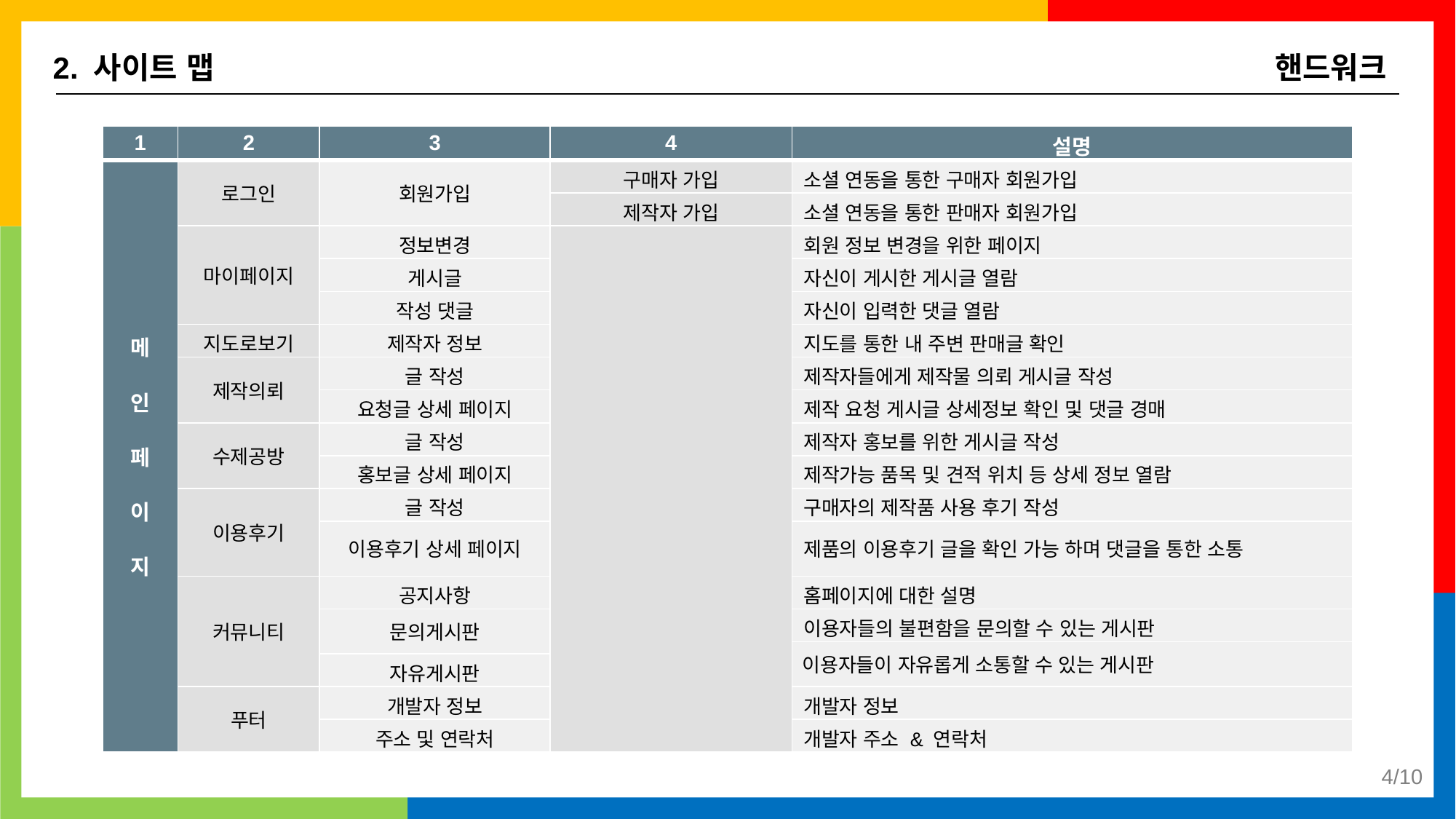

2. 사이트 맵
핸드워크
| 1 | 2 | 3 | 4 | 설명 |
| --- | --- | --- | --- | --- |
| 메 인 페 이 지 | 로그인 | 회원가입 | 구매자 가입 | 소셜 연동을 통한 구매자 회원가입 |
|  |  |  | 제작자 가입 | 소셜 연동을 통한 판매자 회원가입 |
|  | 마이페이지 | 정보변경 |  | 회원 정보 변경을 위한 페이지 |
|  |  | 게시글 |  | 자신이 게시한 게시글 열람 |
|  |  | 작성 댓글 |  | 자신이 입력한 댓글 열람 |
|  | 지도로보기 | 제작자 정보 |  | 지도를 통한 내 주변 판매글 확인 |
|  | 제작의뢰 | 글 작성 |  | 제작자들에게 제작물 의뢰 게시글 작성 |
|  |  | 요청글 상세 페이지 |  | 제작 요청 게시글 상세정보 확인 및 댓글 경매 |
|  | 수제공방 | 글 작성 |  | 제작자 홍보를 위한 게시글 작성 |
|  |  | 홍보글 상세 페이지 |  | 제작가능 품목 및 견적 위치 등 상세 정보 열람 |
|  | 이용후기 | 글 작성 |  | 구매자의 제작품 사용 후기 작성 |
|  |  | 이용후기 상세 페이지 |  | 제품의 이용후기 글을 확인 가능 하며 댓글을 통한 소통 |
|  | 커뮤니티 | 공지사항 |  | 홈페이지에 대한 설명 |
|  |  | 문의게시판 |  | 이용자들의 불편함을 문의할 수 있는 게시판 |
|  |  | 자유게시판 |  | 이용자들이 자유롭게 소통할 수 있는 게시판 |
|  |  | 자유게시판 |  |  |
|  | 푸터 | 개발자 정보 |  | 개발자 정보 |
|  |  | 주소 및 연락처 |  | 개발자 주소 & 연락처 |